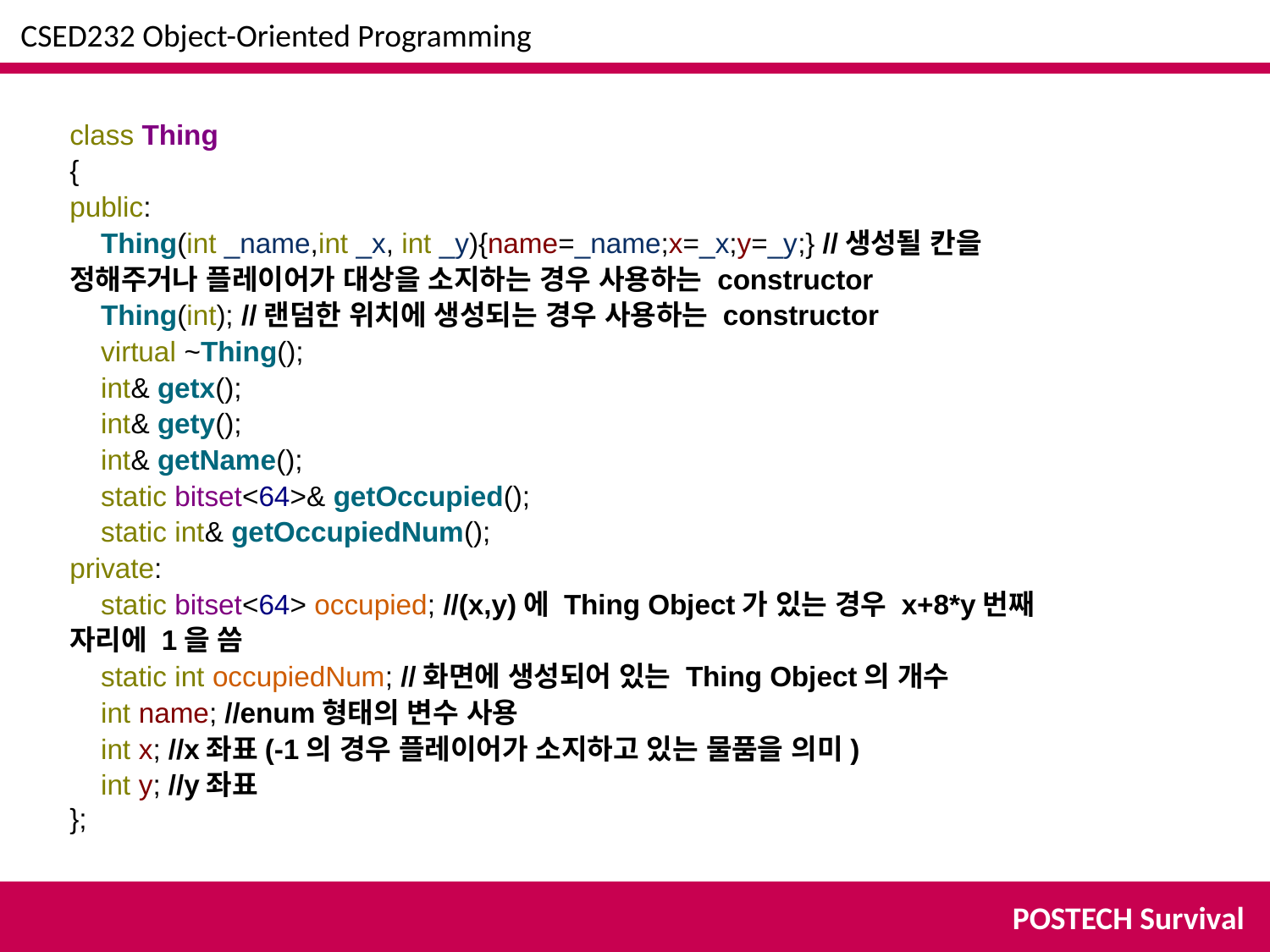

CSED232 Object-Oriented Programming
class Thing
{
public:
    Thing(int _name,int _x, int _y){name=_name;x=_x;y=_y;} //생성될 칸을 정해주거나 플레이어가 대상을 소지하는 경우 사용하는 constructor
    Thing(int); //랜덤한 위치에 생성되는 경우 사용하는 constructor
    virtual ~Thing();
    int& getx();
    int& gety();
    int& getName();
    static bitset<64>& getOccupied();
    static int& getOccupiedNum();
private:
    static bitset<64> occupied; //(x,y)에 Thing Object가 있는 경우 x+8*y번째 자리에 1을 씀
    static int occupiedNum; //화면에 생성되어 있는 Thing Object의 개수
    int name; //enum형태의 변수 사용
    int x; //x좌표(-1의 경우 플레이어가 소지하고 있는 물품을 의미)
    int y; //y좌표
};

POSTECH Survival